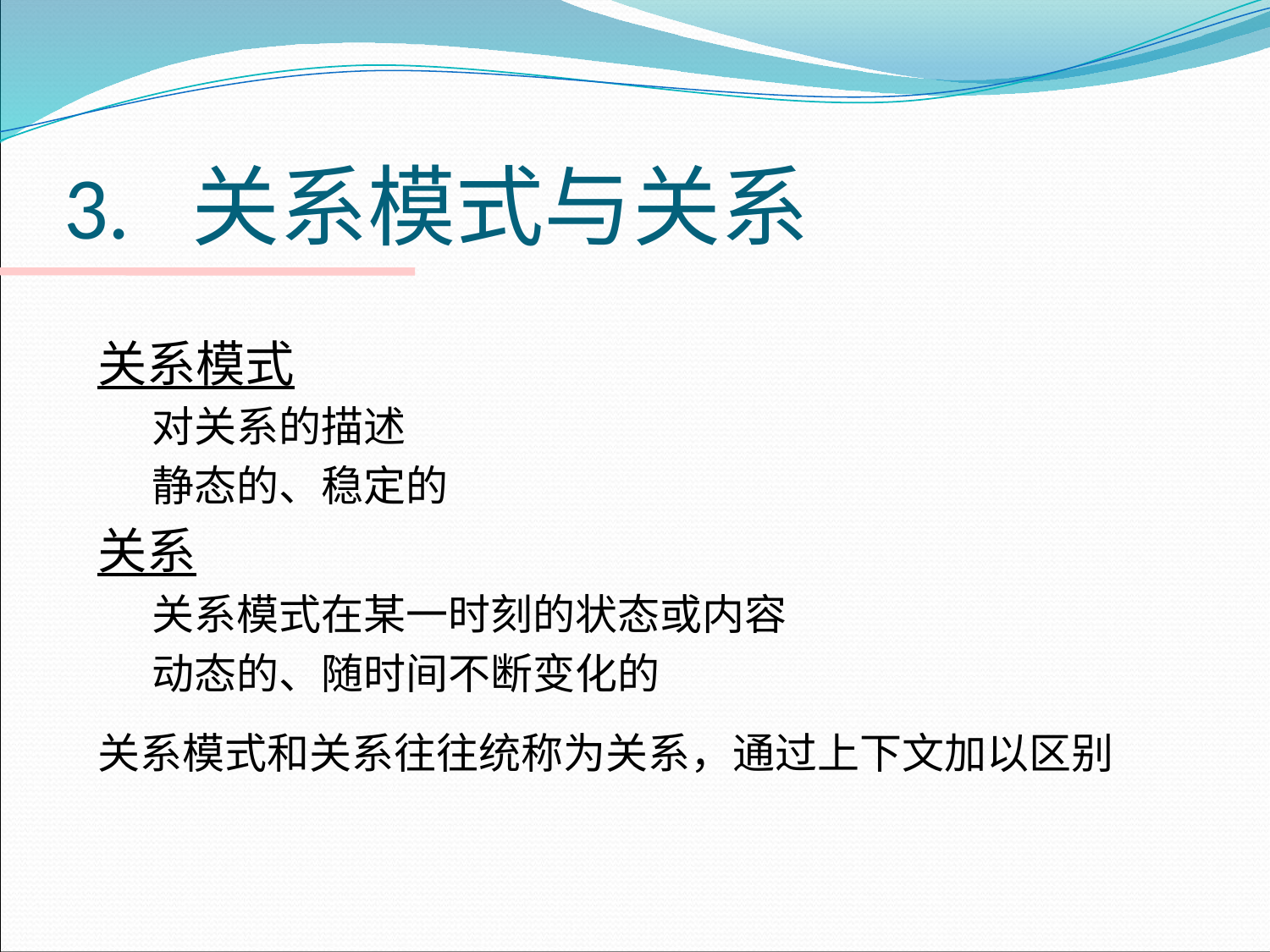

# 3.  关系模式与关系
关系模式
对关系的描述
静态的、稳定的
关系
关系模式在某一时刻的状态或内容
动态的、随时间不断变化的
关系模式和关系往往统称为关系，通过上下文加以区别

132